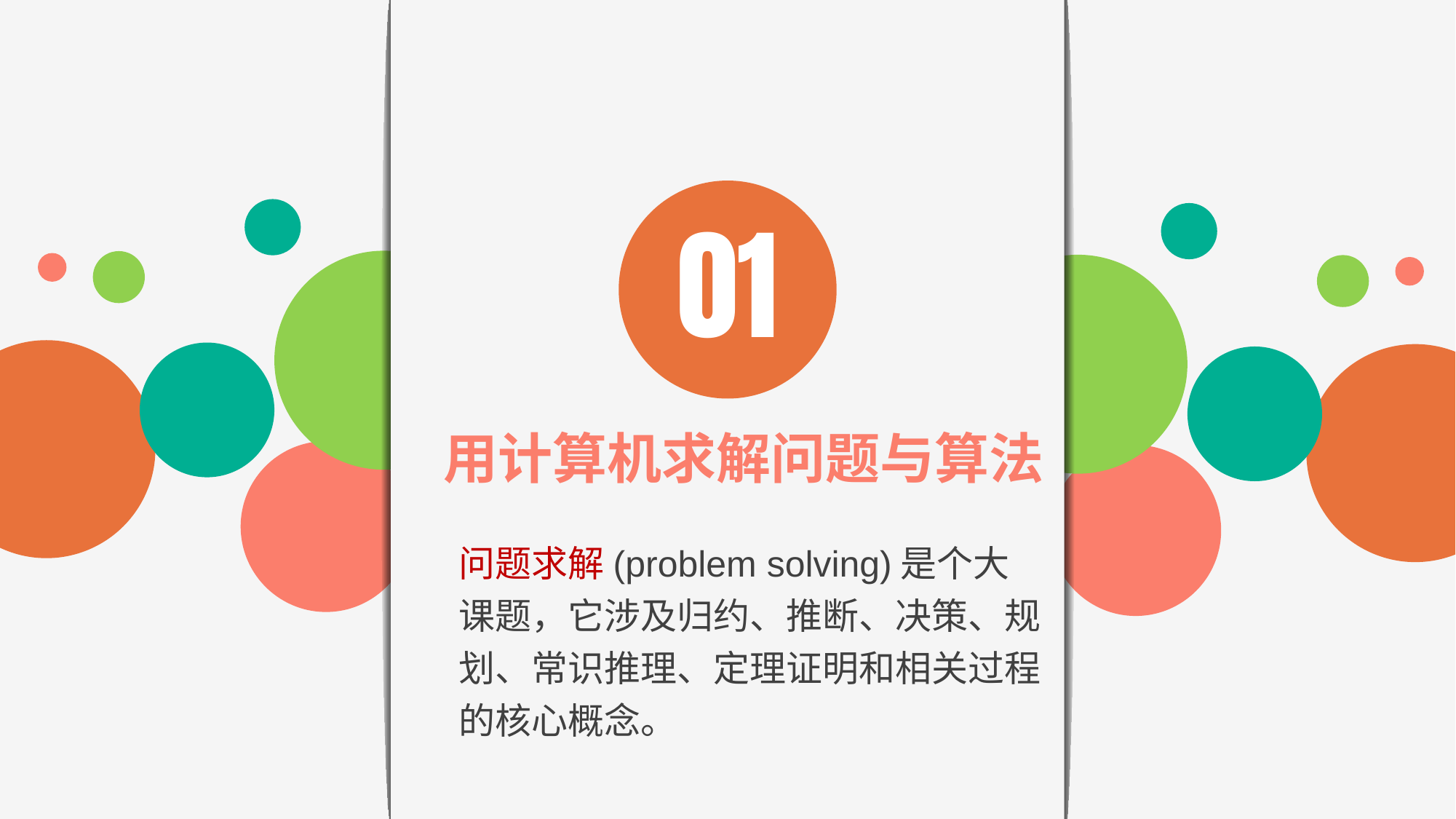

01
用计算机求解问题与算法
问题求解(problem solving)是个大课题，它涉及归约、推断、决策、规划、常识推理、定理证明和相关过程的核心概念。